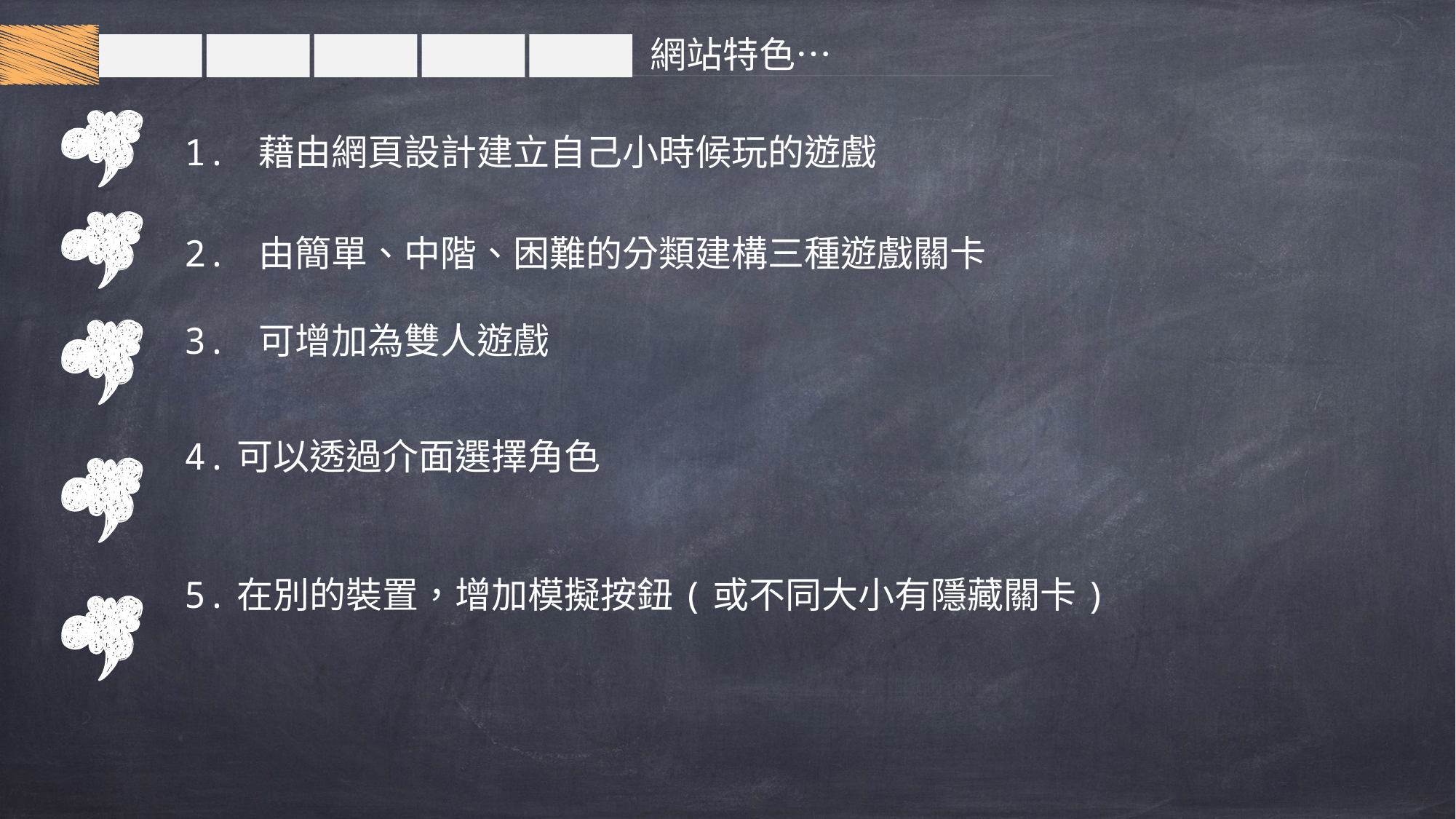

網站特色…

1. 藉由網頁設計建立自己小時候玩的遊戲

2. 由簡單、中階、困難的分類建構三種遊戲關卡
3. 可增加為雙人遊戲

4.可以透過介面選擇角色

5.在別的裝置，增加模擬按鈕(或不同大小有隱藏關卡)